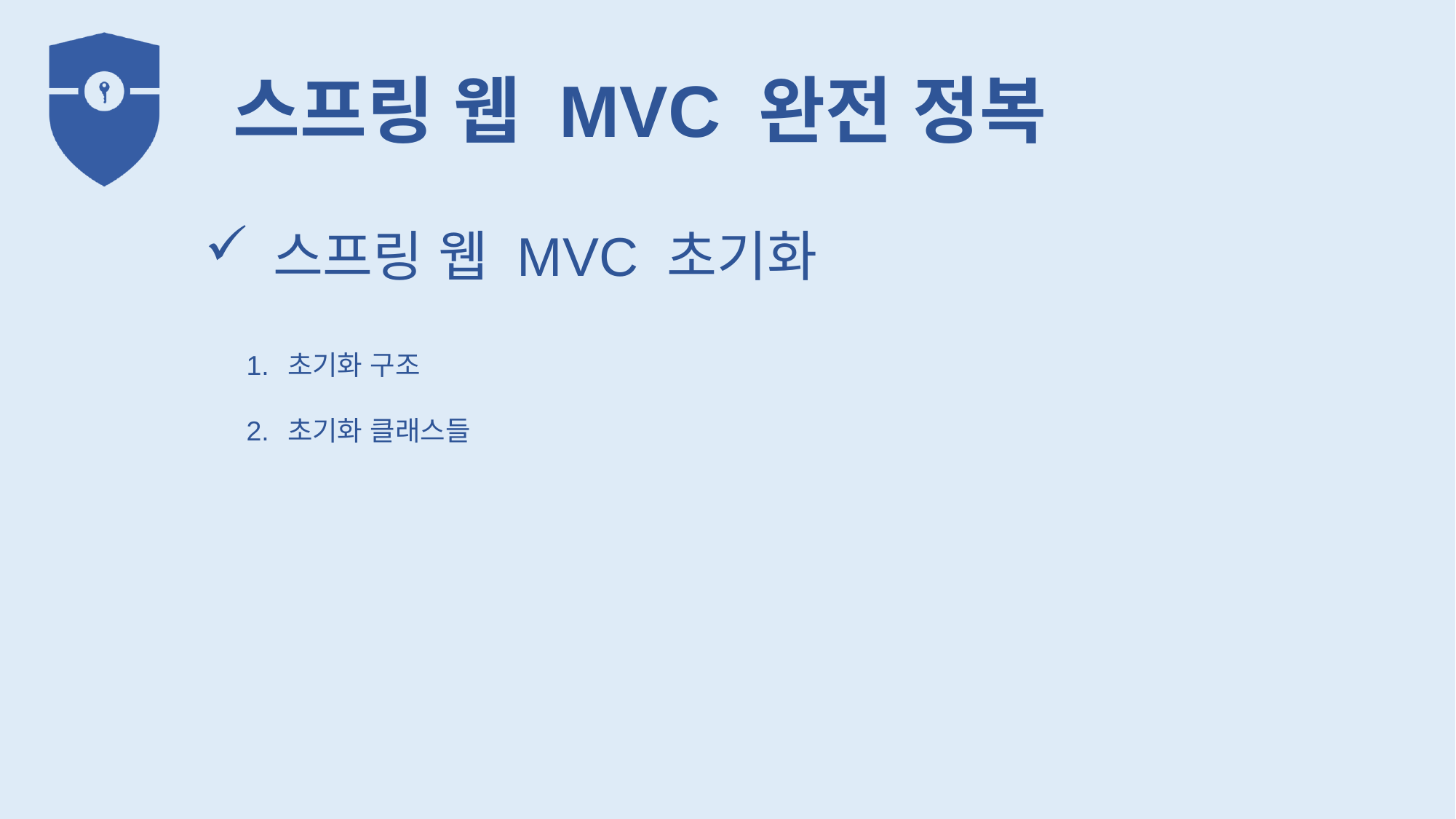

스프링 웹 MVC 초기화
초기화 구조
초기화 클래스들